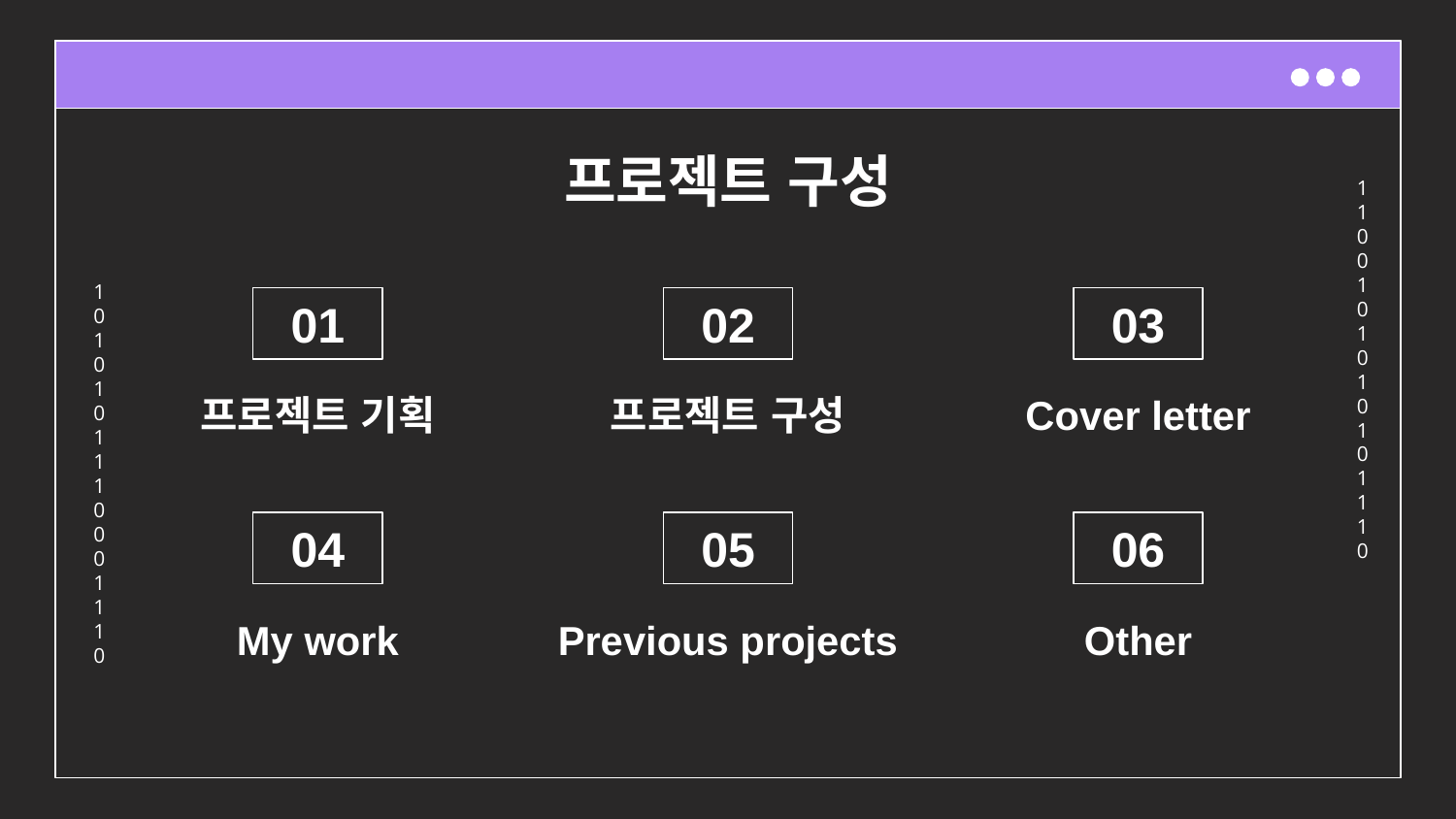

# 프로젝트 구성
01
02
03
프로젝트 기획
프로젝트 구성
Cover letter
04
05
06
My work
Previous projects
Other